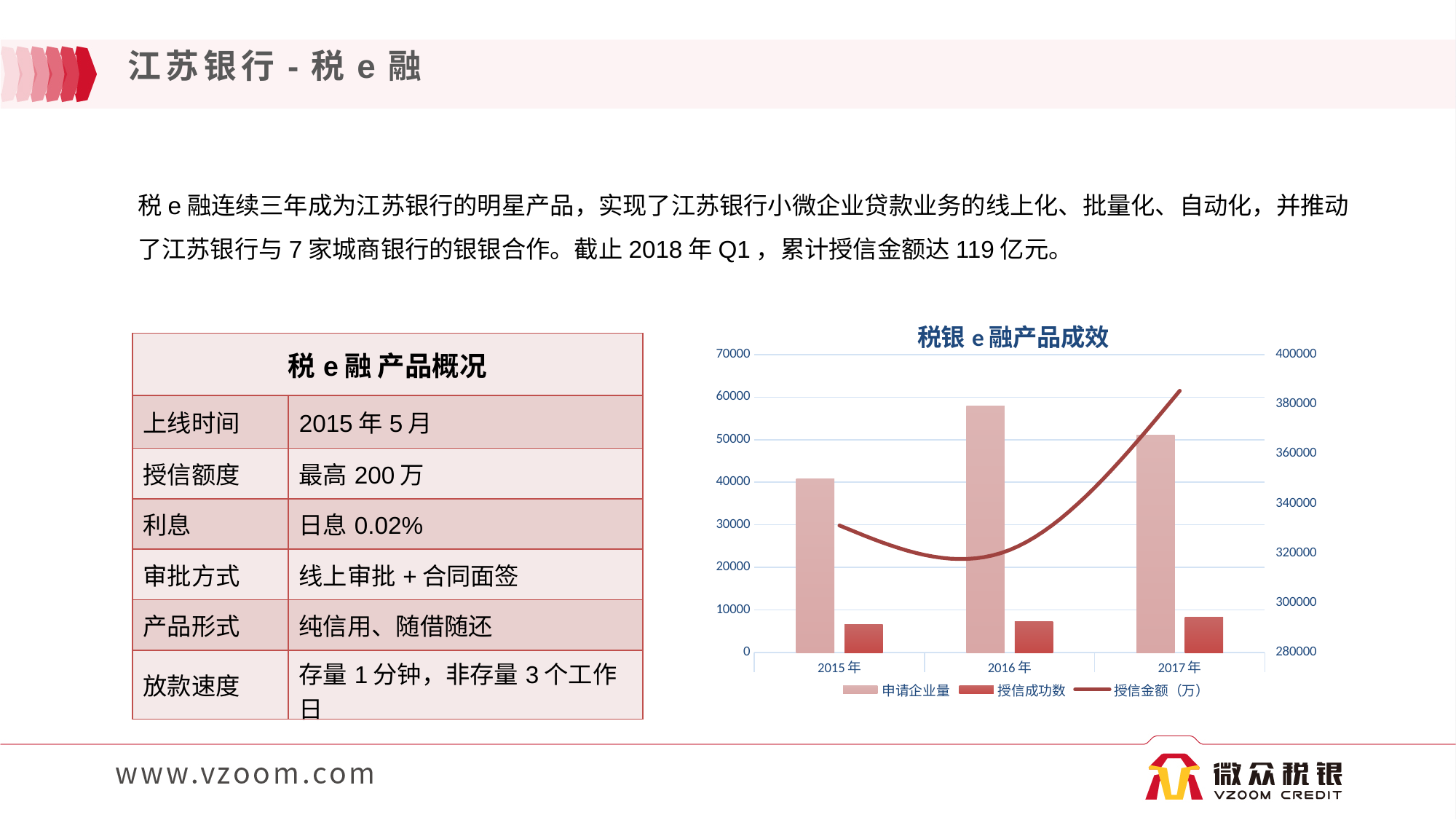

江苏银行-税e融
税e融连续三年成为江苏银行的明星产品，实现了江苏银行小微企业贷款业务的线上化、批量化、自动化，并推动了江苏银行与7家城商银行的银银合作。截止2018年Q1，累计授信金额达119亿元。

### Chart: 税银e融产品成效

| Category | 申请企业量 | 授信成功数 | 授信金额（万） |
|---|---|---|---|
| 2015年 | 40725.0 | 6540.0 | 331165.7 |
| 2016年 | 57905.0 | 7307.0 | 321287.3 |
| 2017年 | 51023.0 | 8373.0 | 385408.88 |
| 税e融 产品概况 |  |
| --- | --- |
| 上线时间 | 2015年5月 |
| 授信额度 | 最高200万 |
| 利息 | 日息0.02% |
| 审批方式 | 线上审批+合同面签 |
| 产品形式 | 纯信用、随借随还 |
| 放款速度 | 存量1分钟，非存量3个工作日 |